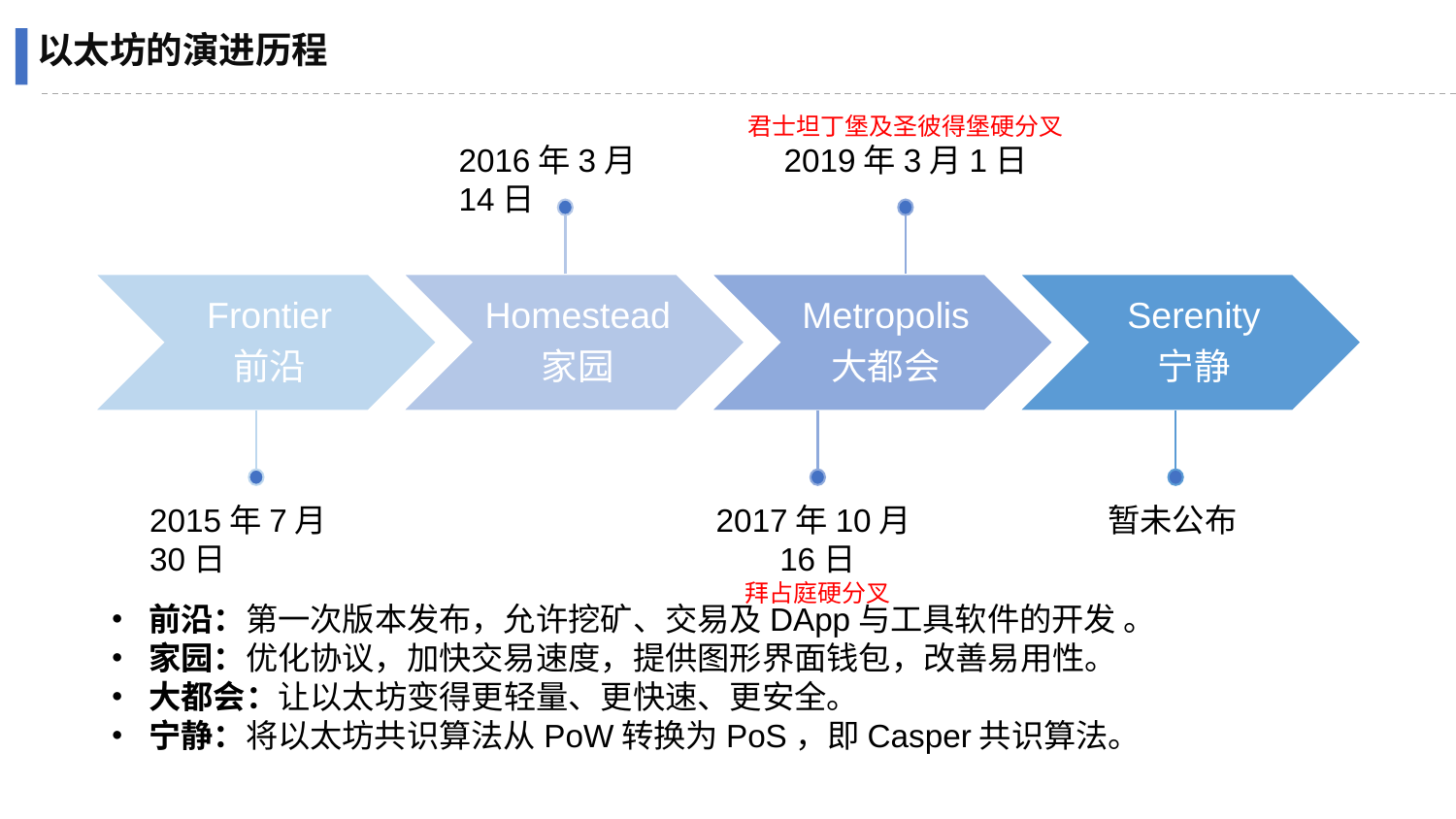

以太坊的演进历程

君士坦丁堡及圣彼得堡硬分叉
2019年3月1日
Frontier
前沿
Homestead
家园
Metropolis
大都会
Serenity
宁静
2016年3月14日

2015年7月30日
2017年10月16日
拜占庭硬分叉
暂未公布
• 前沿：第一次版本发布，允许挖矿、交易及DApp与工具软件的开发 。
• 家园：优化协议，加快交易速度，提供图形界面钱包，改善易用性。
• 大都会：让以太坊变得更轻量、更快速、更安全。
• 宁静：将以太坊共识算法从PoW转换为PoS，即Casper共识算法。